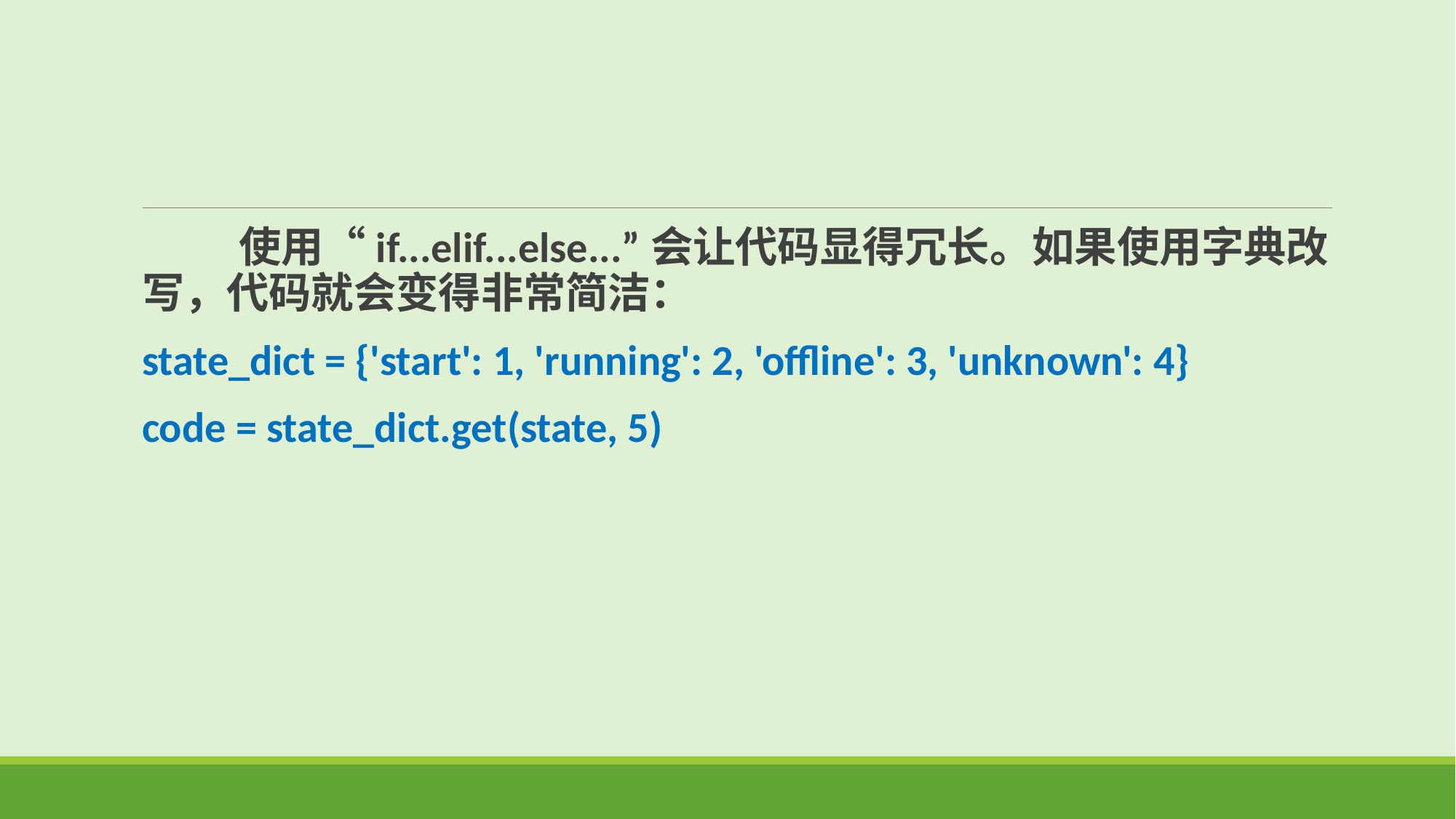

使用“if...elif...else...”会让代码显得冗长。如果使用字典改写，代码就会变得非常简洁：
state_dict = {'start': 1, 'running': 2, 'offline': 3, 'unknown': 4}
code = state_dict.get(state, 5)